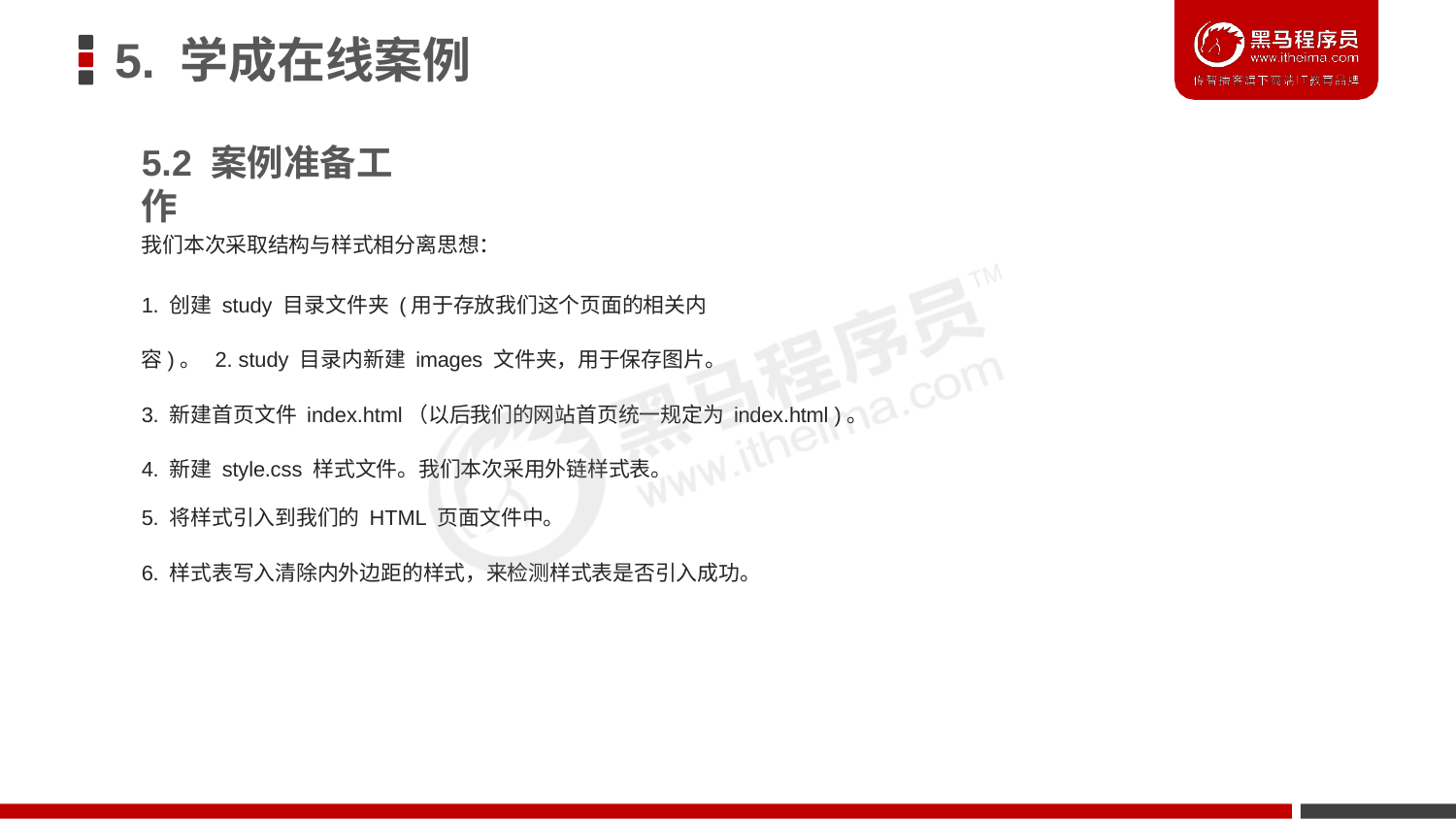

# 5. 学成在线案例
5.2 案例准备工作

我们本次采取结构与样式相分离思想：
1. 创建 study 目录文件夹 (用于存放我们这个页面的相关内容)。  2. study 目录内新建 images 文件夹，用于保存图片。
3. 新建首页文件 index.html（以后我们的网站首页统一规定为 index.html )。  4. 新建 style.css 样式文件。我们本次采用外链样式表。

5. 将样式引入到我们的 HTML 页面文件中。

6. 样式表写入清除内外边距的样式，来检测样式表是否引入成功。